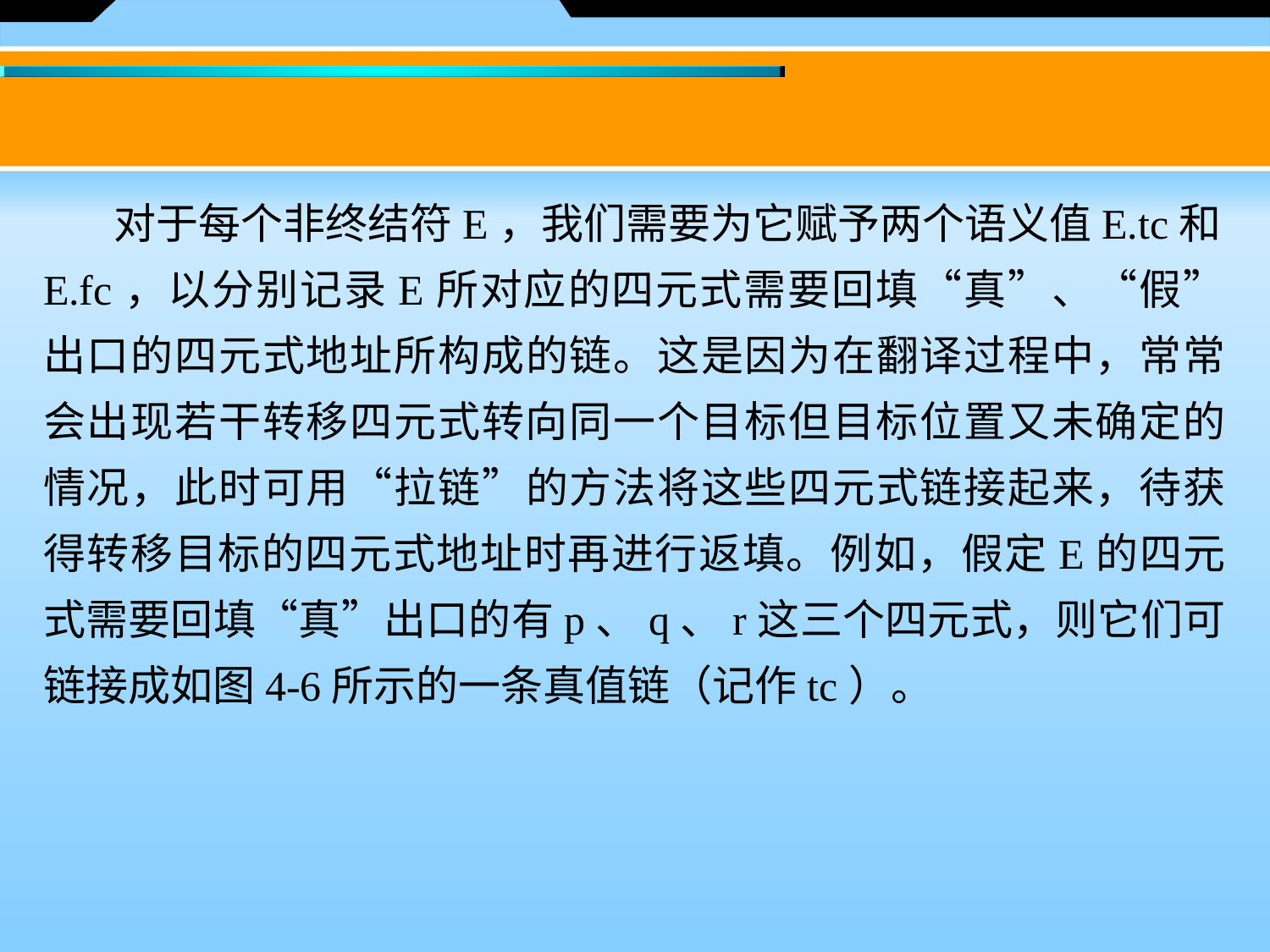

对于每个非终结符E，我们需要为它赋予两个语义值E.tc和E.fc，以分别记录E所对应的四元式需要回填“真”、“假”出口的四元式地址所构成的链。这是因为在翻译过程中，常常会出现若干转移四元式转向同一个目标但目标位置又未确定的情况，此时可用“拉链”的方法将这些四元式链接起来，待获得转移目标的四元式地址时再进行返填。例如，假定E的四元式需要回填“真”出口的有p、q、r这三个四元式，则它们可链接成如图4-6所示的一条真值链（记作tc）。